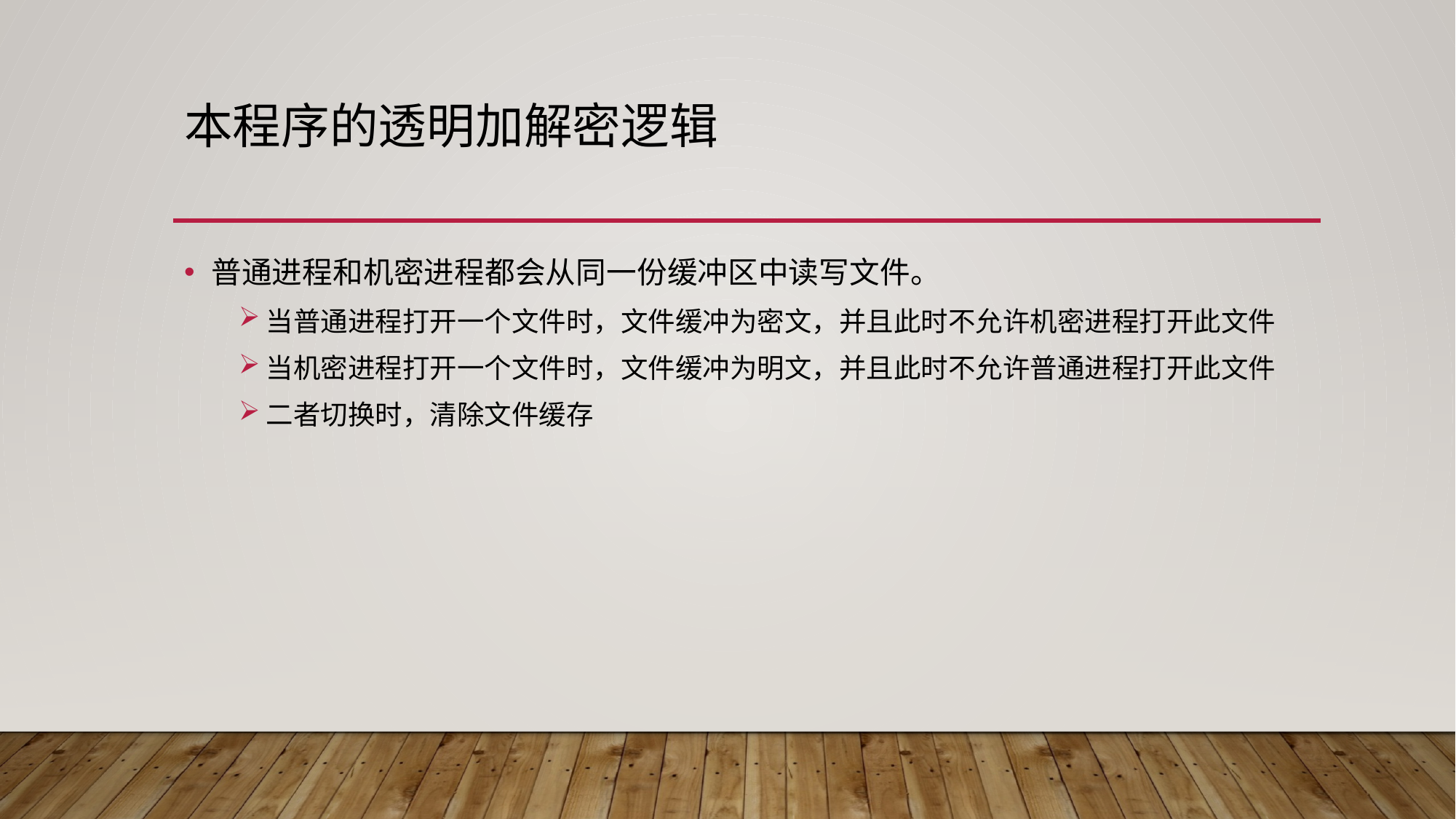

# 本程序的透明加解密逻辑
普通进程和机密进程都会从同一份缓冲区中读写文件。
当普通进程打开一个文件时，文件缓冲为密文，并且此时不允许机密进程打开此文件
当机密进程打开一个文件时，文件缓冲为明文，并且此时不允许普通进程打开此文件
二者切换时，清除文件缓存